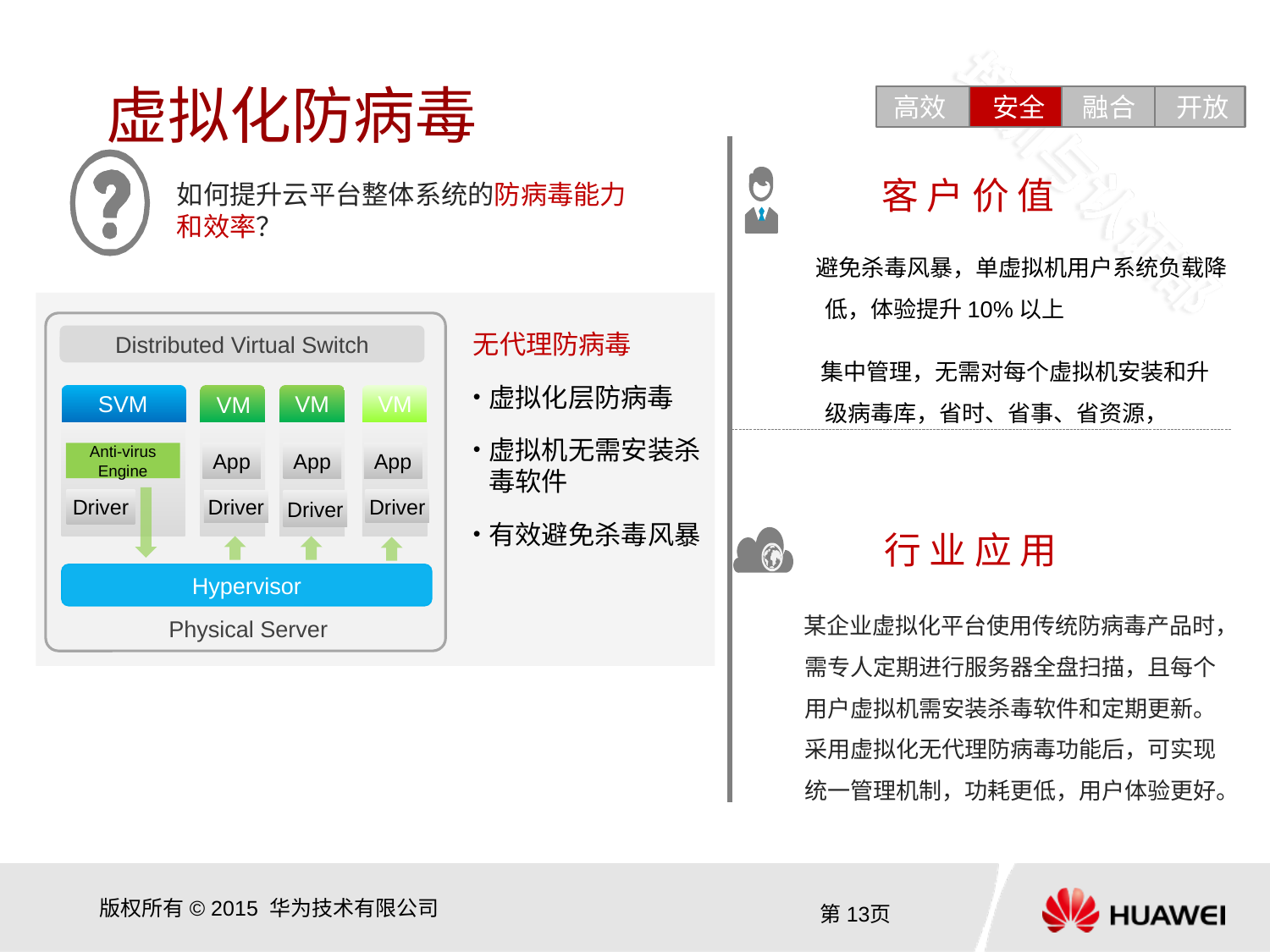

# 虚拟化防病毒

高效

安全

融合

开放

如何提升云平台整体系统的防病毒能力和效率？
客 户 价 值

     避免杀毒风暴，单虚拟机用户系统负载降低，体验提升10%以上
      集中管理，无需对每个虚拟机安装和升级病毒库，省时、省事、省资源，

无代理防病毒
虚拟化层防病毒
虚拟机无需安装杀毒软件
有效避免杀毒风暴
Distributed Virtual Switch

SVM
VM
VM
VM

Anti-virus Engine
App
App
App

Driver
Driver
Driver
Driver

行 业 应 用

Hypervisor
某企业虚拟化平台使用传统防病毒产品时，需专人定期进行服务器全盘扫描，且每个用户虚拟机需安装杀毒软件和定期更新。采用虚拟化无代理防病毒功能后，可实现统一管理机制，功耗更低，用户体验更好。
Physical Server